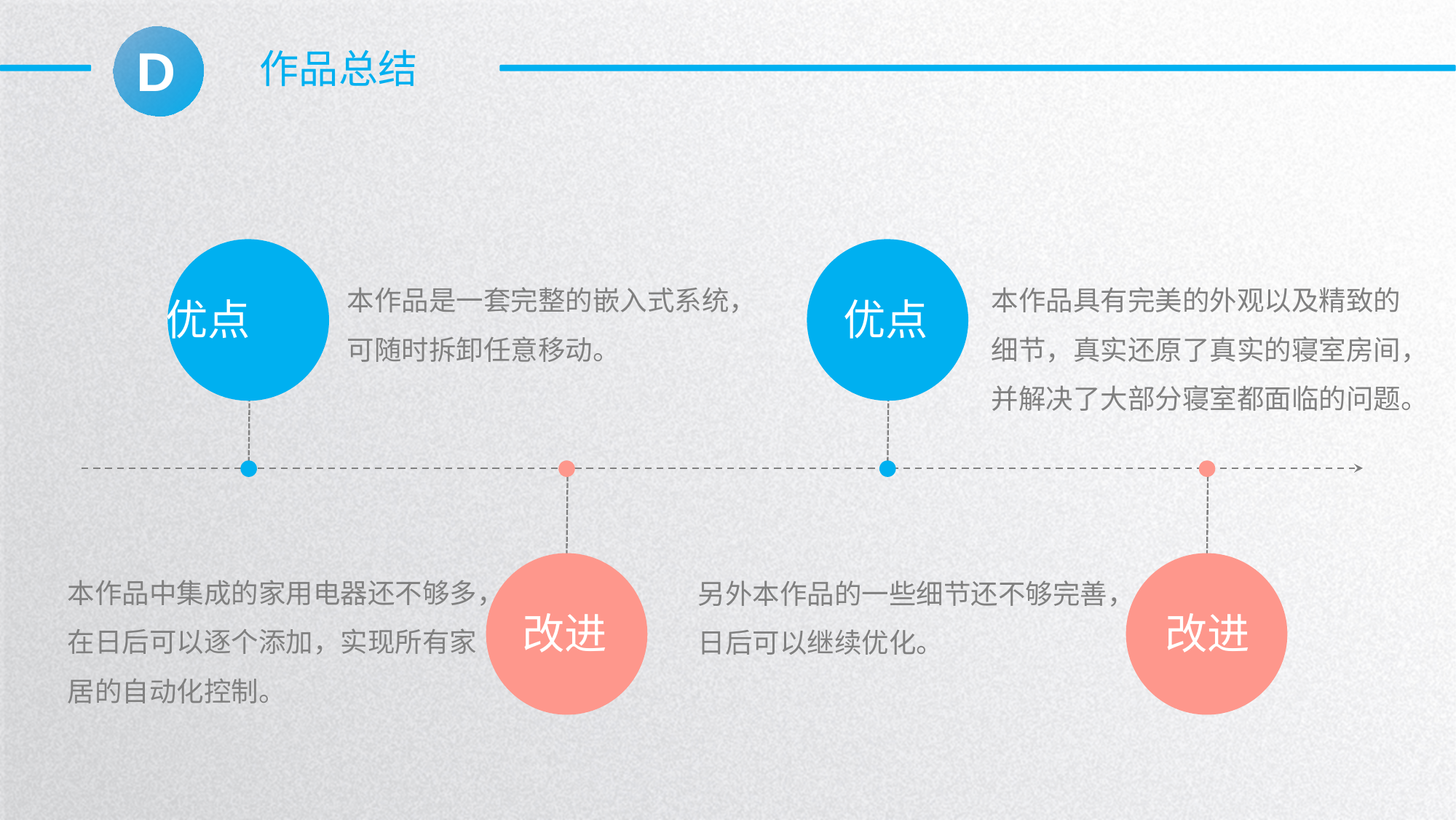

D
作品总结

优点

优点
本作品是一套完整的嵌入式系统，可随时拆卸任意移动。

本作品具有完美的外观以及精致的细节，真实还原了真实的寝室房间，并解决了大部分寝室都面临的问题。

改进

改进
本作品中集成的家用电器还不够多，在日后可以逐个添加，实现所有家居的自动化控制。
另外本作品的一些细节还不够完善，日后可以继续优化。